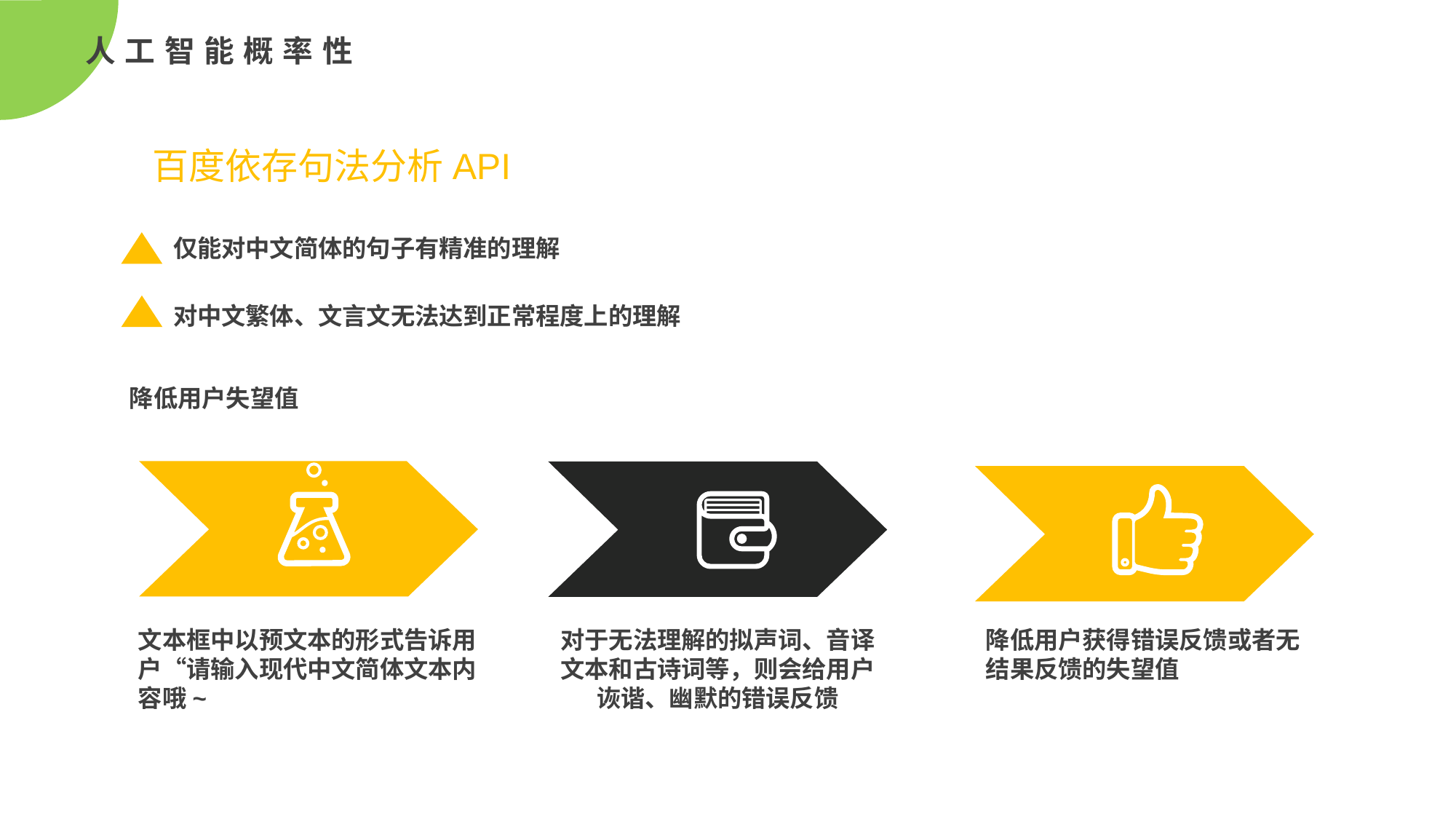

人工智能概率性
百度依存句法分析API
仅能对中文简体的句子有精准的理解

对中文繁体、文言文无法达到正常程度上的理解
降低用户失望值

文本框中以预文本的形式告诉用户“请输入现代中文简体文本内容哦~
对于无法理解的拟声词、音译文本和古诗词等，则会给用户诙谐、幽默的错误反馈
降低用户获得错误反馈或者无结果反馈的失望值